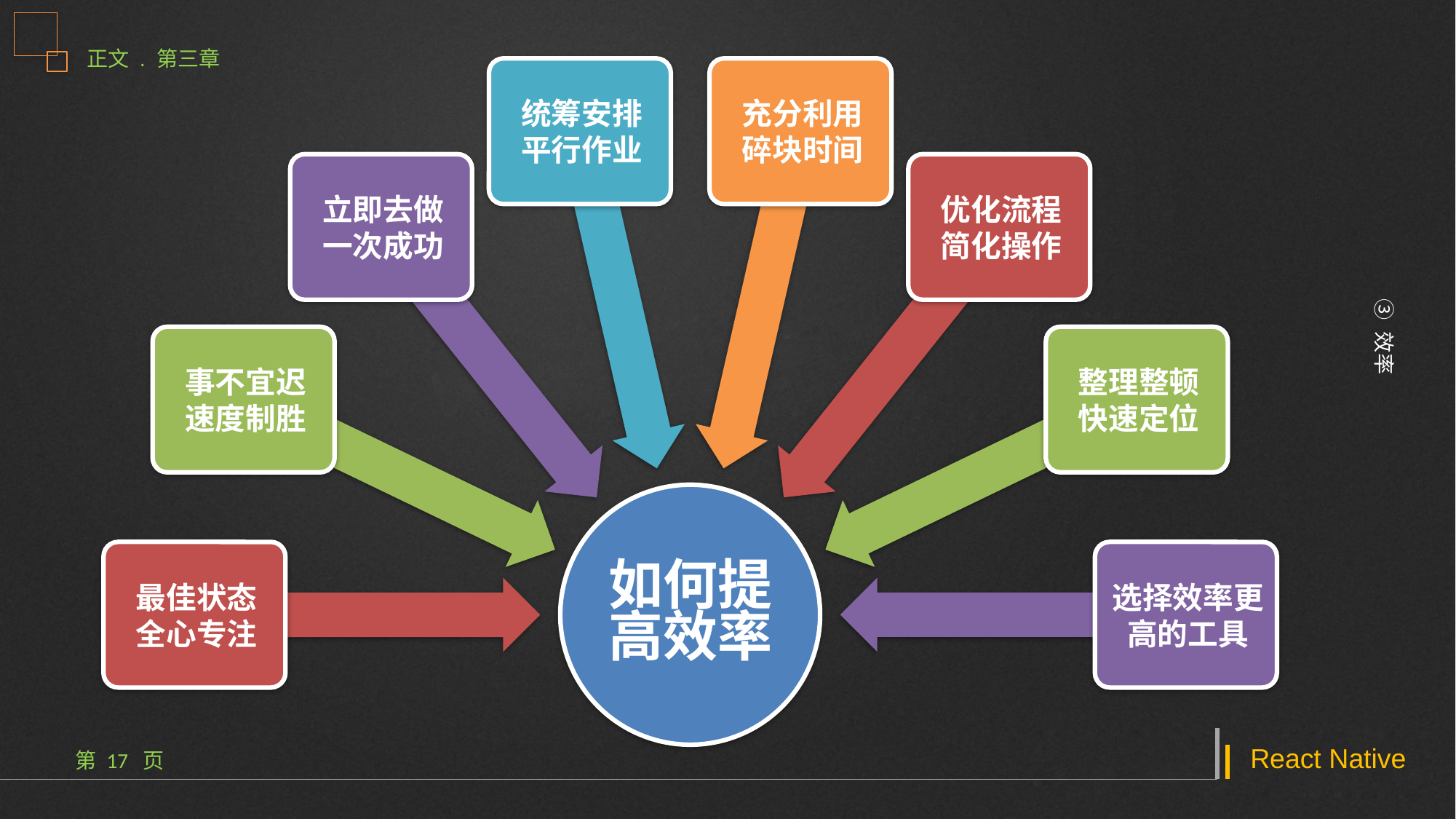

如何提高效率
最佳状态
全心专注
事不宜迟
速度制胜
立即去做
一次成功
统筹安排
平行作业
充分利用
碎块时间
优化流程
简化操作
整理整顿
快速定位
选择效率更高的工具
③ 效率